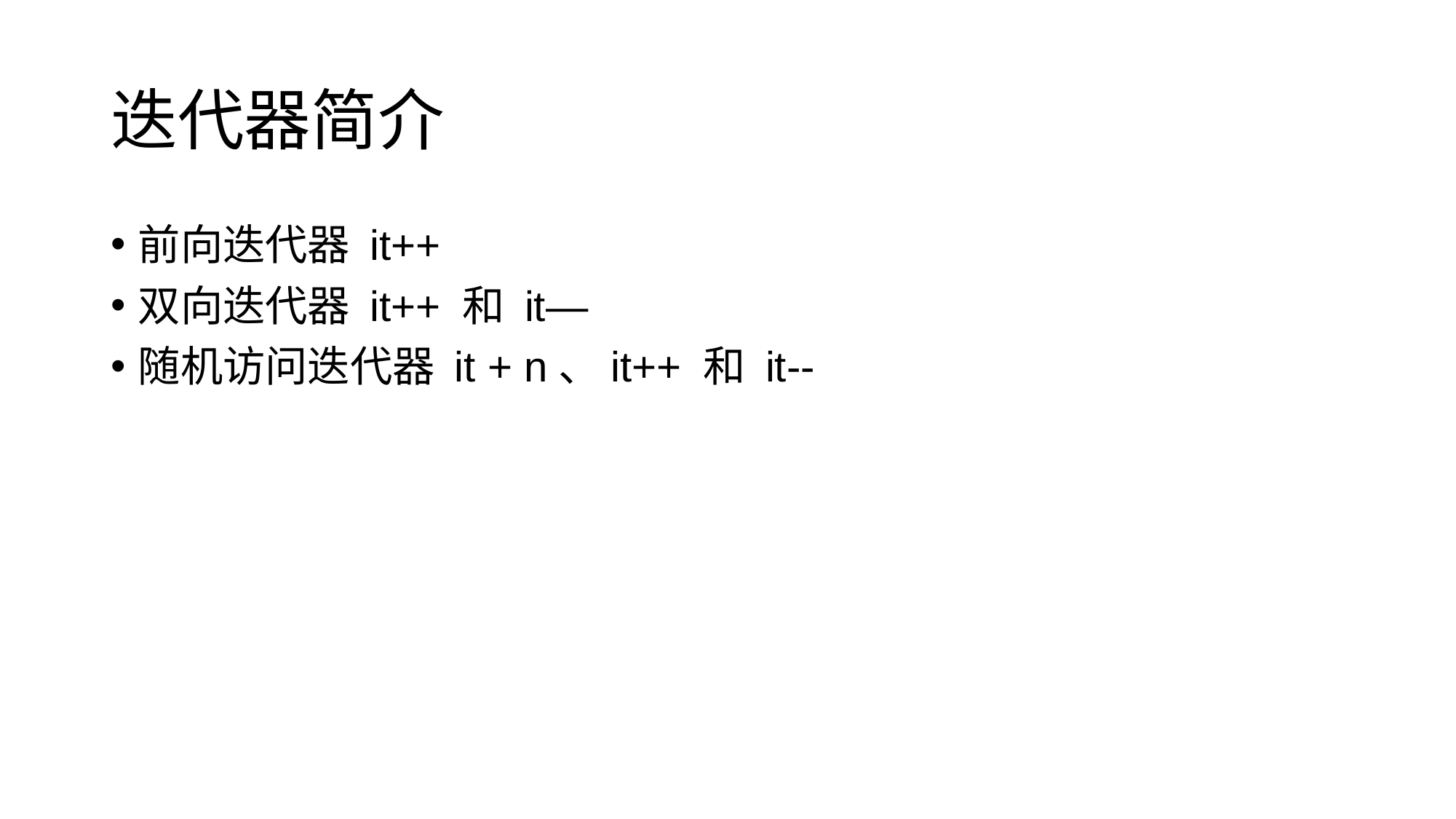

# 迭代器简介
前向迭代器 it++
双向迭代器 it++ 和 it—
随机访问迭代器 it + n、it++ 和 it--